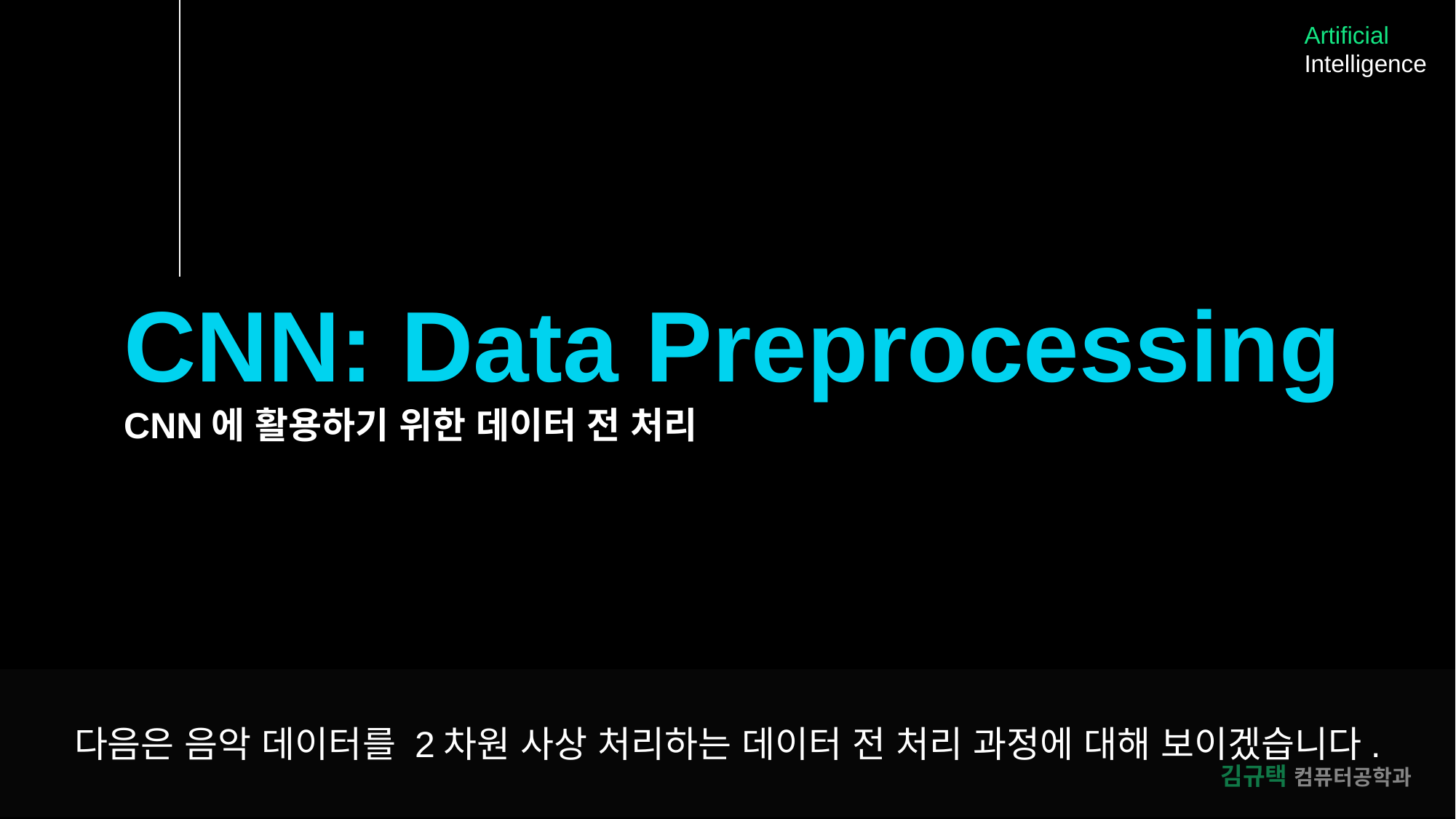

Artificial
Intelligence
CNN: Data Preprocessing
CNN에 활용하기 위한 데이터 전 처리
다음은 음악 데이터를 2차원 사상 처리하는 데이터 전 처리 과정에 대해 보이겠습니다.
김규택 컴퓨터공학과